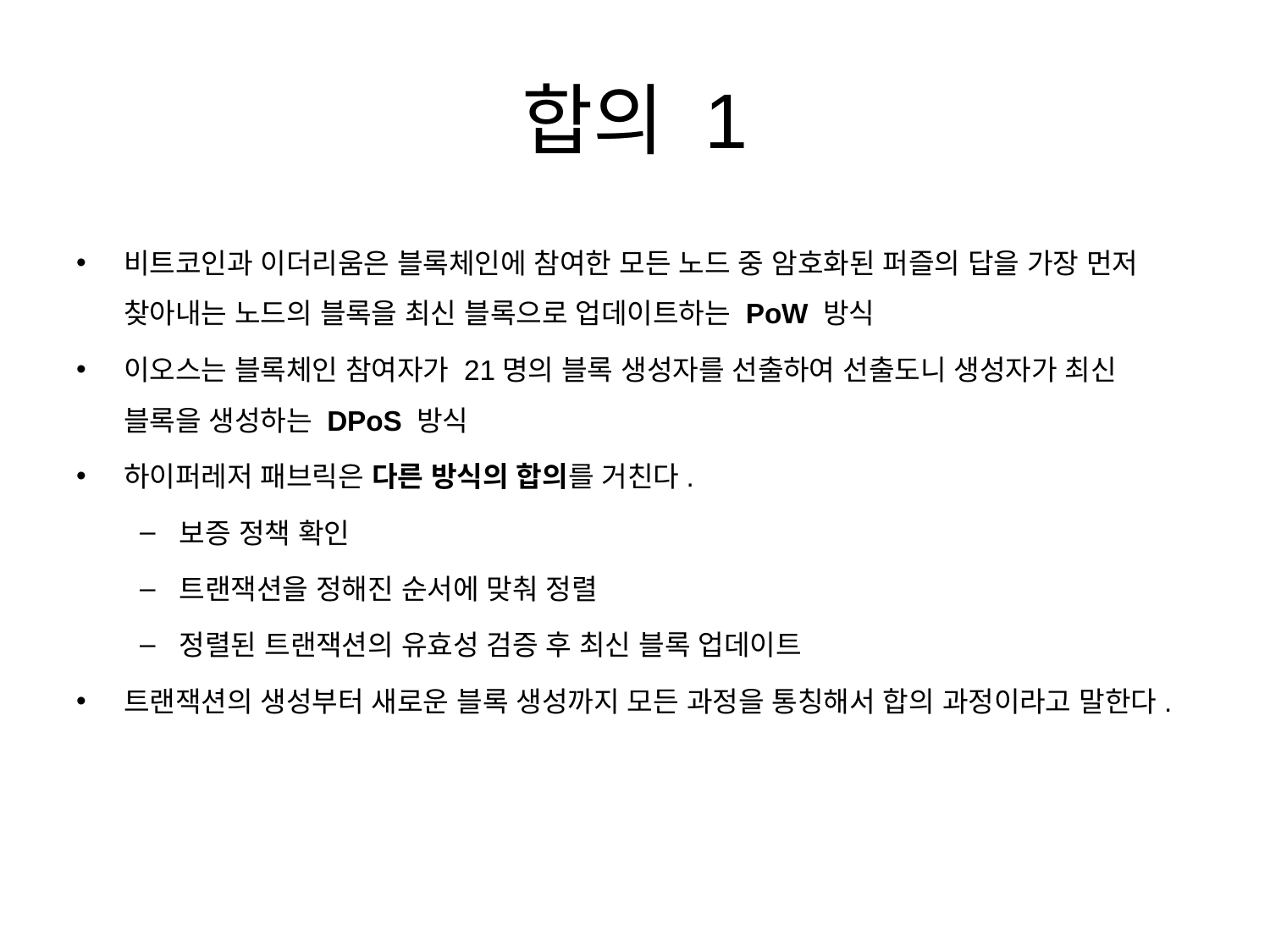

# 합의 1
비트코인과 이더리움은 블록체인에 참여한 모든 노드 중 암호화된 퍼즐의 답을 가장 먼저 찾아내는 노드의 블록을 최신 블록으로 업데이트하는 PoW 방식
이오스는 블록체인 참여자가 21명의 블록 생성자를 선출하여 선출도니 생성자가 최신 블록을 생성하는 DPoS 방식
하이퍼레저 패브릭은 다른 방식의 합의를 거친다.
보증 정책 확인
트랜잭션을 정해진 순서에 맞춰 정렬
정렬된 트랜잭션의 유효성 검증 후 최신 블록 업데이트
트랜잭션의 생성부터 새로운 블록 생성까지 모든 과정을 통칭해서 합의 과정이라고 말한다.